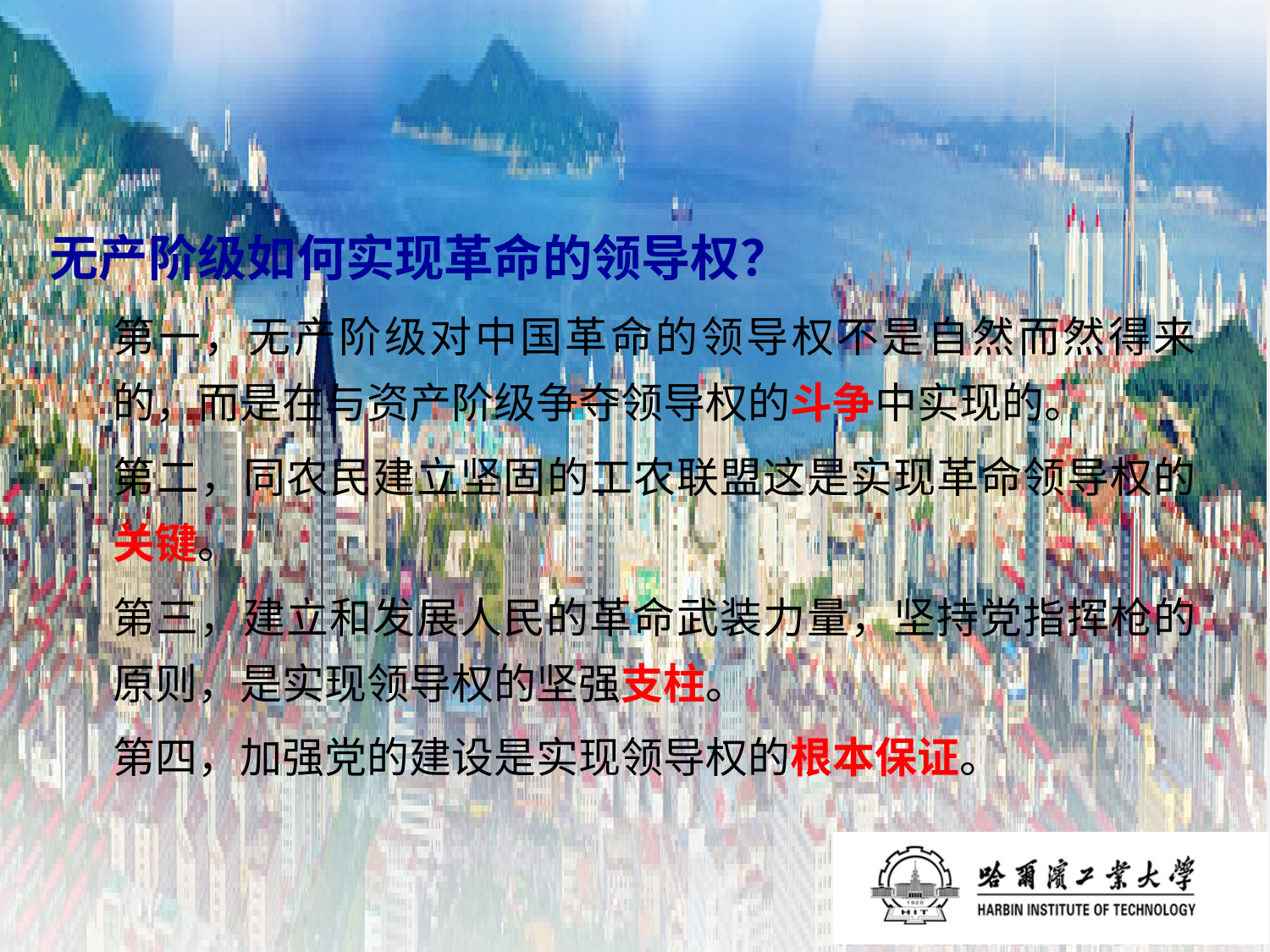

无产阶级如何实现革命的领导权？
第一，无产阶级对中国革命的领导权不是自然而然得来的，而是在与资产阶级争夺领导权的斗争中实现的。
第二，同农民建立坚固的工农联盟这是实现革命领导权的关键。
第三，建立和发展人民的革命武装力量，坚持党指挥枪的原则，是实现领导权的坚强支柱。
第四，加强党的建设是实现领导权的根本保证。